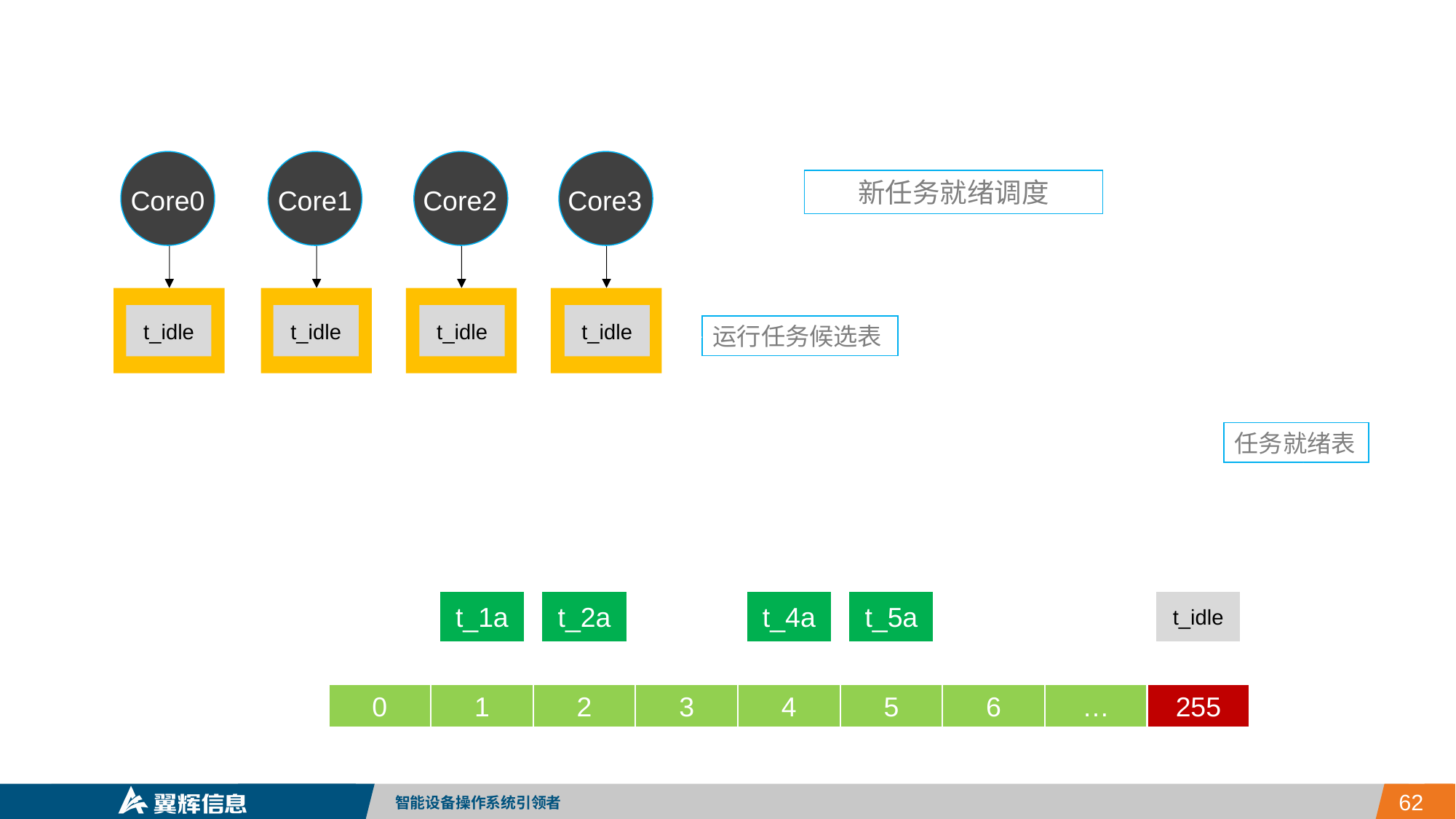

Core0

Core1

Core2

Core3
新任务就绪调度

t_idle
t_idle
t_idle
t_idle
运行任务候选表
任务就绪表
t_1a
t_2a
t_4a
t_5a
t_idle
0
1
2
3
4
5
6
…
255